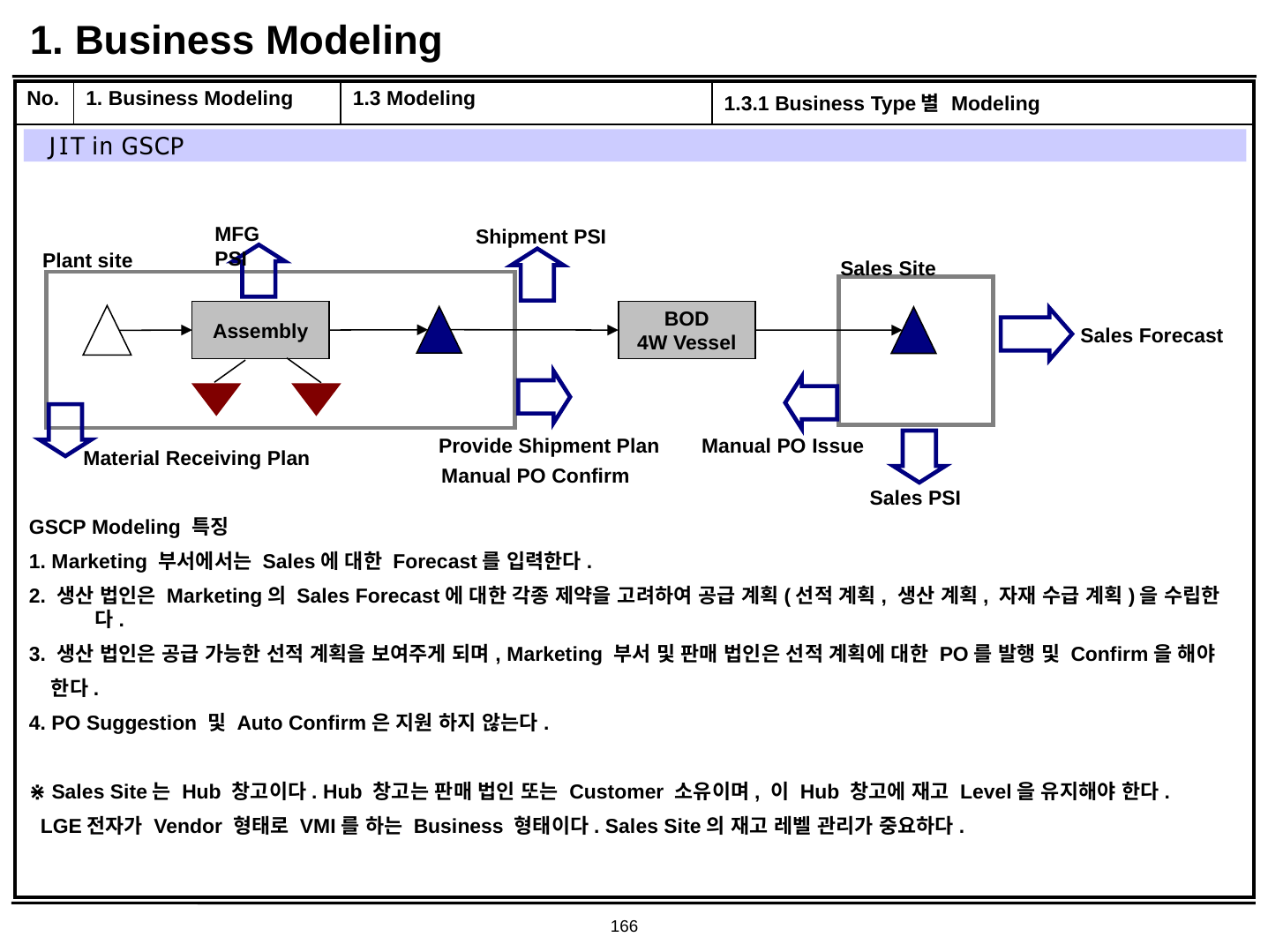

# 1. Business Modeling
| No. | 1. Business Modeling | 1.3 Modeling | 1.3.1 Business Type별 Modeling |
| --- | --- | --- | --- |
|  |  |  |  |
JIT in GSCP
MFG PSI
Shipment PSI
Plant site

Sales Site

Assembly
BOD
4W Vessel

Sales Forecast

Provide Shipment Plan
Manual PO Issue

Material Receiving Plan
Manual PO Confirm
Sales PSI
GSCP Modeling 특징
1. Marketing 부서에서는 Sales에 대한 Forecast를 입력한다.
2. 생산 법인은 Marketing의 Sales Forecast에 대한 각종 제약을 고려하여 공급 계획(선적 계획, 생산 계획, 자재 수급 계획)을 수립한다.
3. 생산 법인은 공급 가능한 선적 계획을 보여주게 되며, Marketing 부서 및 판매 법인은 선적 계획에 대한 PO를 발행 및 Confirm을 해야
   한다.
4. PO Suggestion 및 Auto Confirm은 지원 하지 않는다.

⋇ Sales Site는 Hub 창고이다. Hub 창고는 판매 법인 또는 Customer 소유이며, 이 Hub 창고에 재고 Level을 유지해야 한다.
  LGE전자가 Vendor 형태로 VMI를 하는 Business 형태이다. Sales Site의 재고 레벨 관리가 중요하다.
166